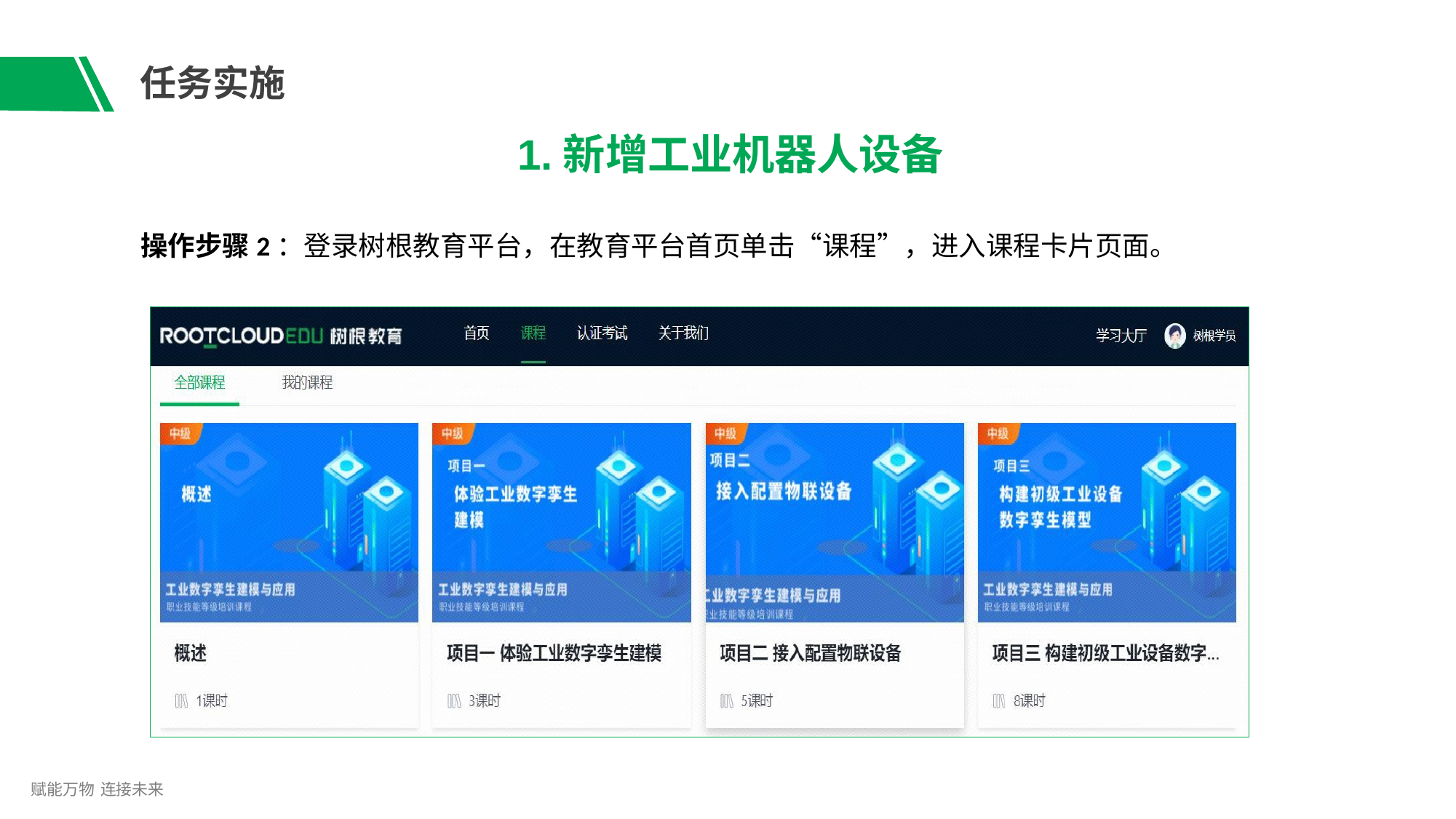

# 任务实施
1.新增工业机器人设备
操作步骤2：登录树根教育平台，在教育平台首页单击“课程”，进入课程卡片页面。

赋能万物 连接未来